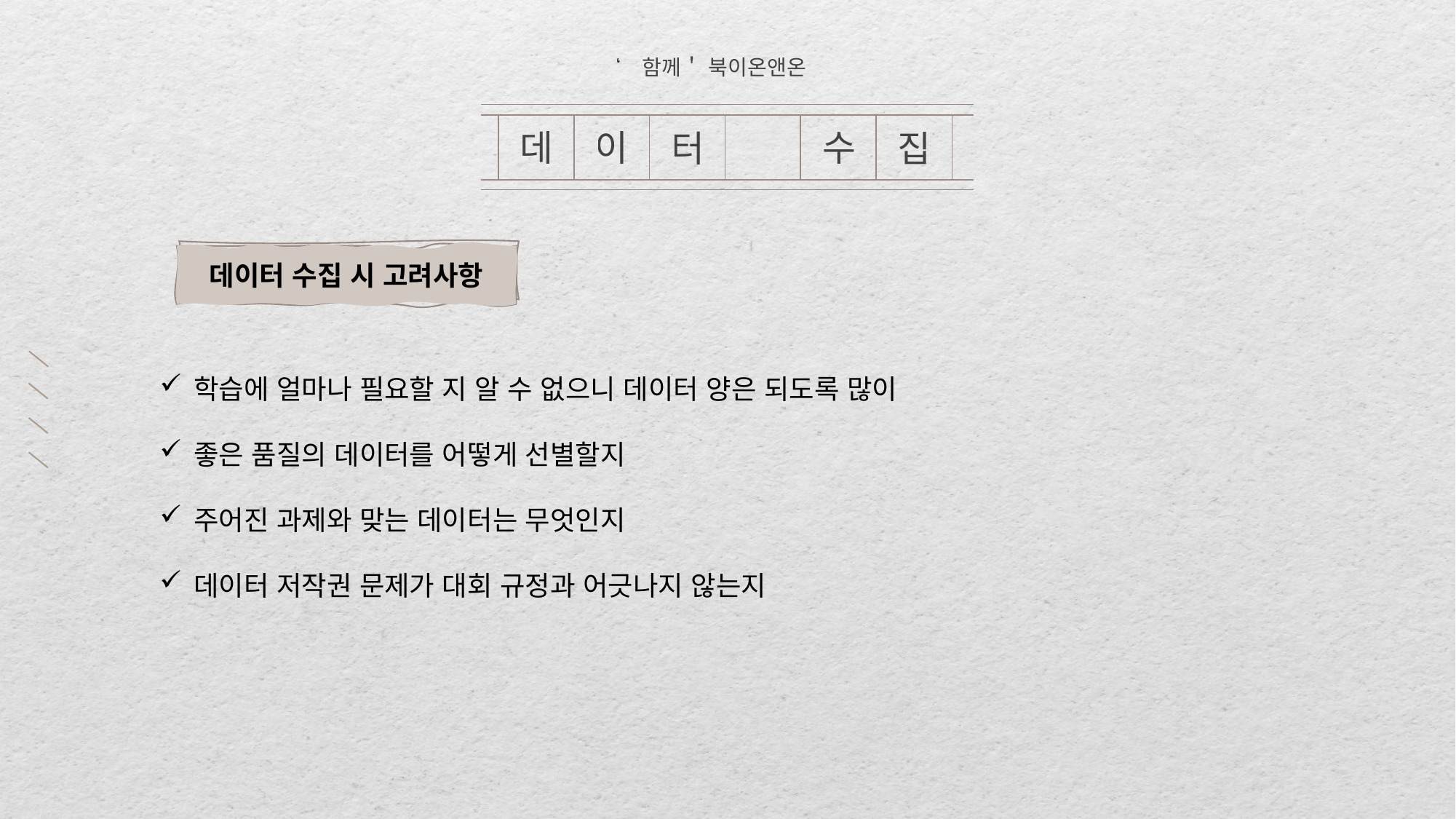

‘함께＇ 북이온앤온

데
이
수
터
집

데이터 수집 시 고려사항
학습에 얼마나 필요할 지 알 수 없으니 데이터 양은 되도록 많이

좋은 품질의 데이터를 어떻게 선별할지

주어진 과제와 맞는 데이터는 무엇인지

데이터 저작권 문제가 대회 규정과 어긋나지 않는지